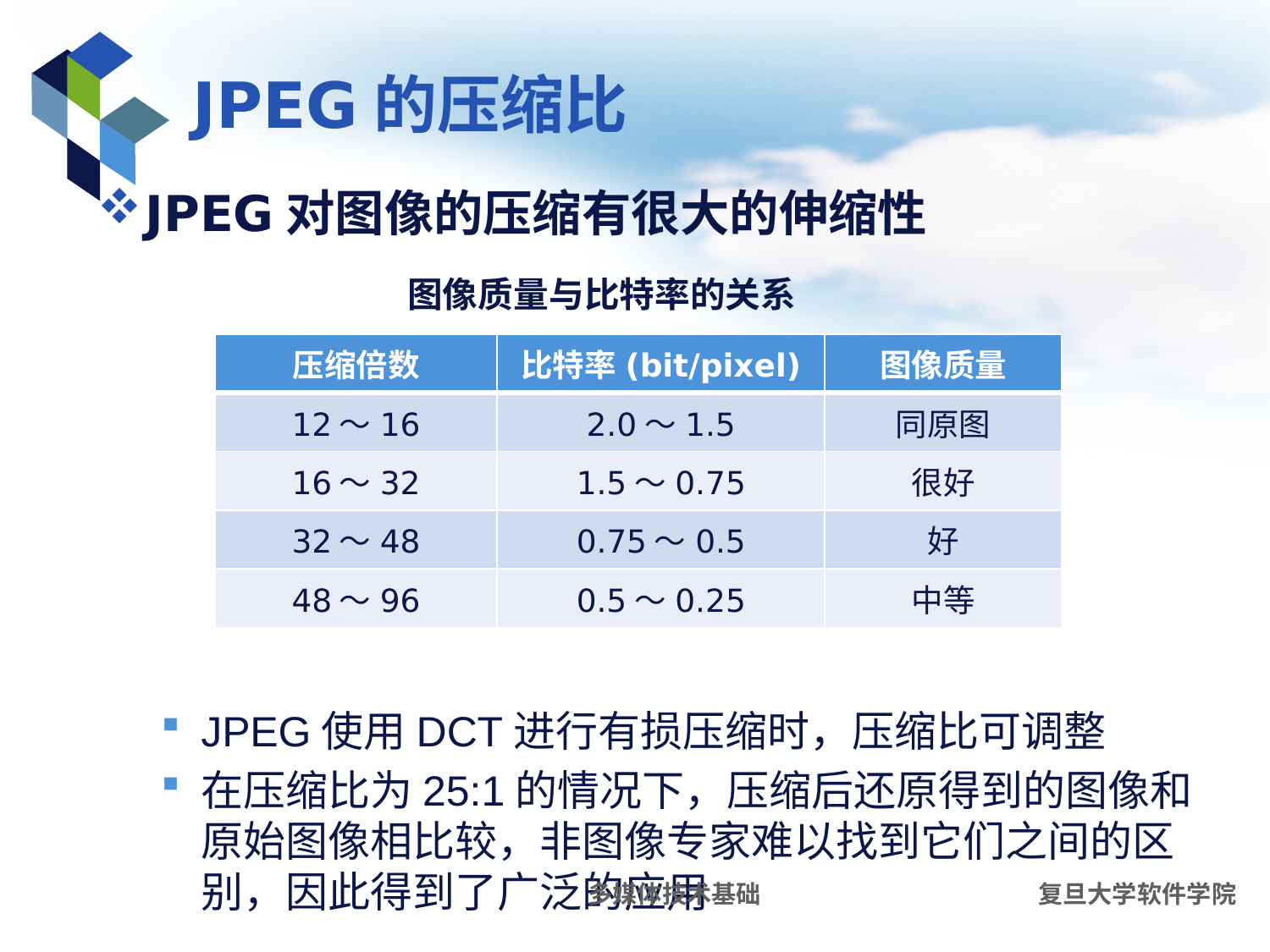

# JPEG的压缩比
JPEG对图像的压缩有很大的伸缩性

JPEG使用DCT进行有损压缩时，压缩比可调整
在压缩比为25:1的情况下，压缩后还原得到的图像和原始图像相比较，非图像专家难以找到它们之间的区别，因此得到了广泛的应用
图像质量与比特率的关系
| 压缩倍数 | 比特率(bit/pixel) | 图像质量 |
| --- | --- | --- |
| 12～16 | 2.0～1.5 | 同原图 |
| 16～32 | 1.5～0.75 | 很好 |
| 32～48 | 0.75～0.5 | 好 |
| 48～96 | 0.5～0.25 | 中等 |
多媒体技术基础